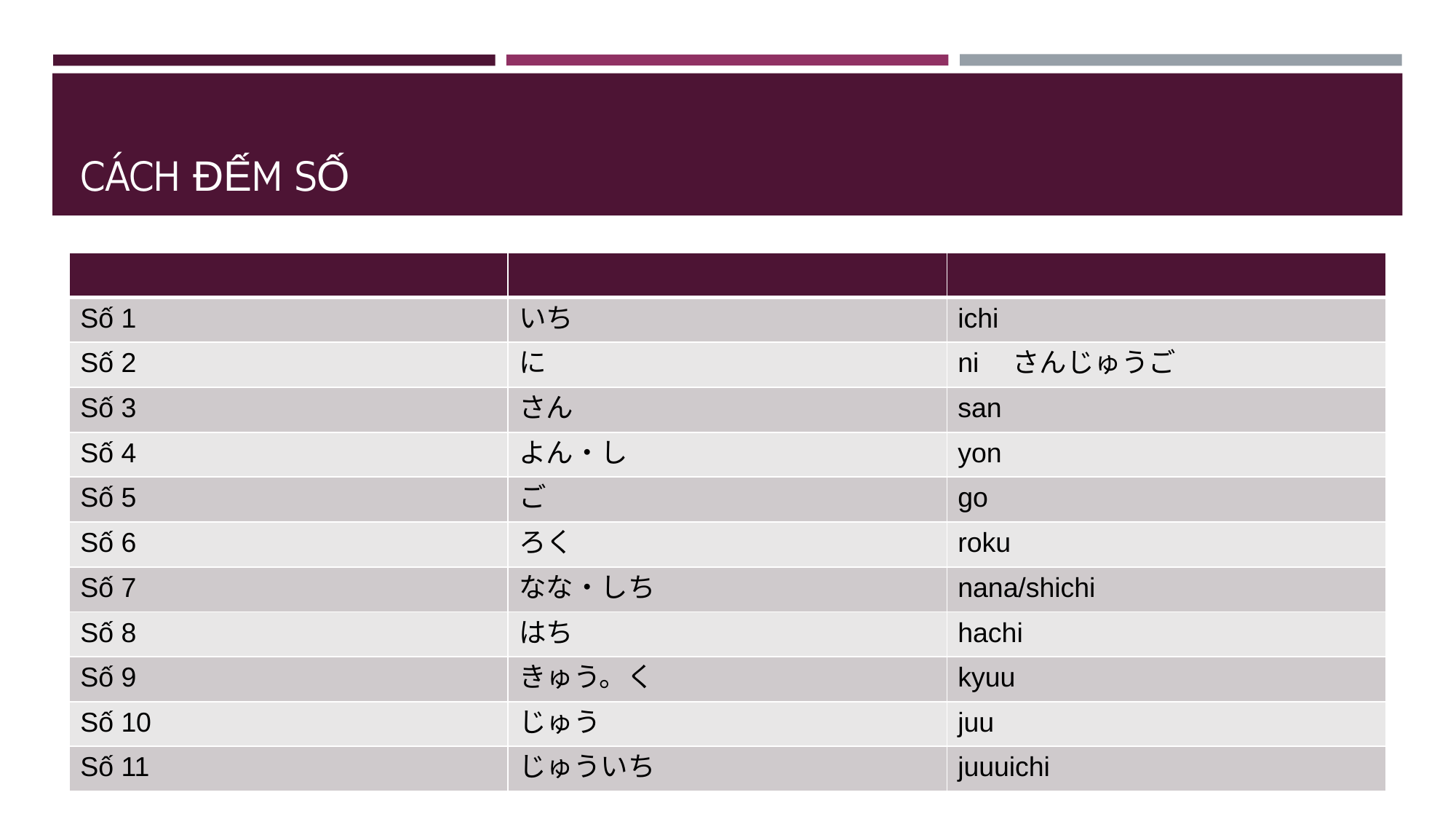

# CÁCH ĐẾM SỐ
|  |  |  |
| --- | --- | --- |
| Số 1 | いち | ichi |
| Số 2 | に | ni　さんじゅうご |
| Số 3 | さん | san |
| Số 4 | よん・し | yon |
| Số 5 | ご | go |
| Số 6 | ろく | roku |
| Số 7 | なな・しち | nana/shichi |
| Số 8 | はち | hachi |
| Số 9 | きゅう。く | kyuu |
| Số 10 | じゅう | juu |
| Số 11 | じゅういち | juuuichi |